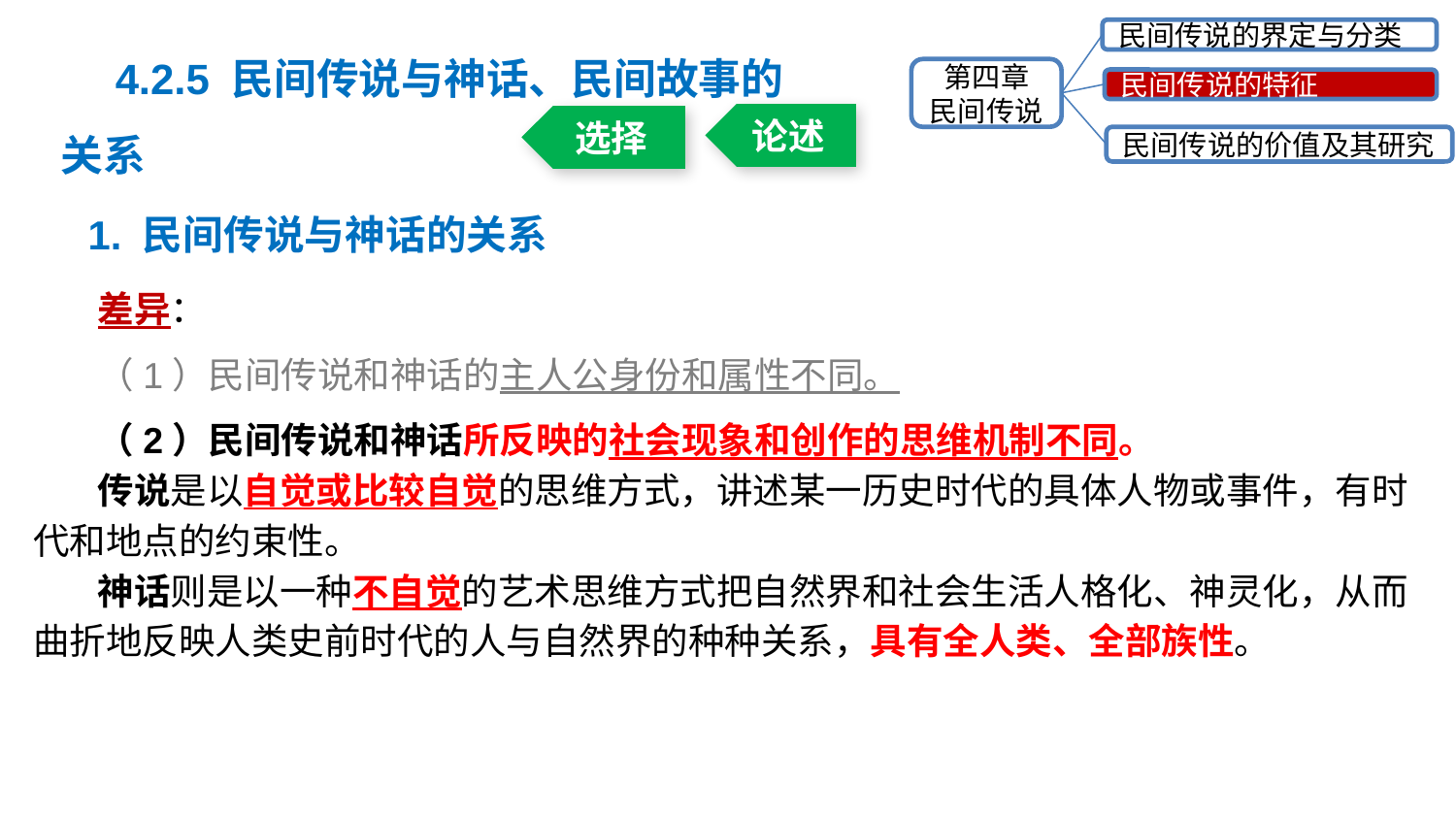

民间传说的界定与分类
第四章
民间传说
民间传说的特征
民间传说的价值及其研究
4.2.5 民间传说与神话、民间故事的关系
论述
选择
1. 民间传说与神话的关系
差异：
（1）民间传说和神话的主人公身份和属性不同。
（2）民间传说和神话所反映的社会现象和创作的思维机制不同。
传说是以自觉或比较自觉的思维方式，讲述某一历史时代的具体人物或事件，有时代和地点的约束性。
神话则是以一种不自觉的艺术思维方式把自然界和社会生活人格化、神灵化，从而曲折地反映人类史前时代的人与自然界的种种关系，具有全人类、全部族性。